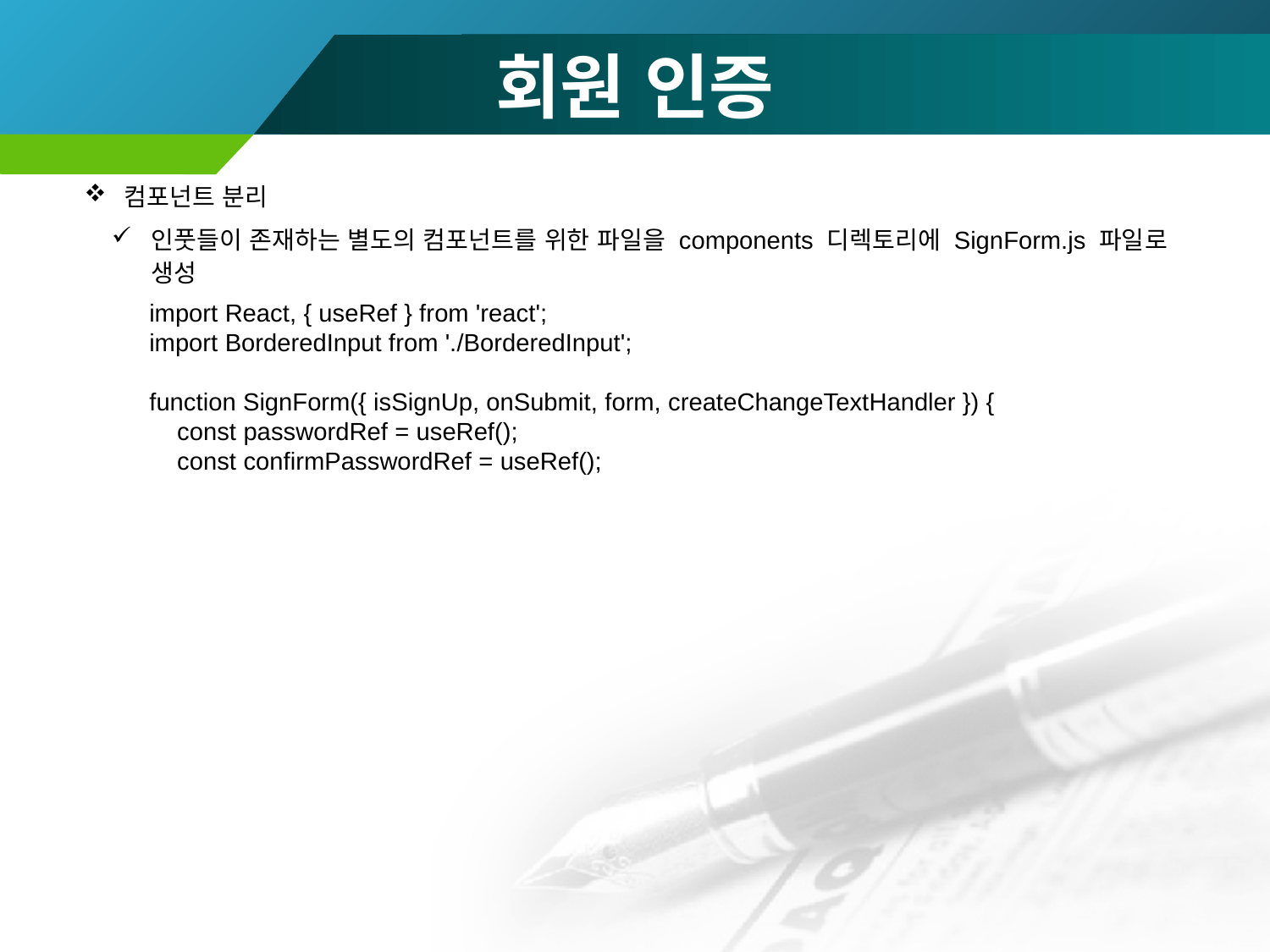

# 회원 인증
컴포넌트 분리
인풋들이 존재하는 별도의 컴포넌트를 위한 파일을 components 디렉토리에 SignForm.js 파일로 생성
import React, { useRef } from 'react';
import BorderedInput from './BorderedInput';

function SignForm({ isSignUp, onSubmit, form, createChangeTextHandler }) {
    const passwordRef = useRef();
    const confirmPasswordRef = useRef();